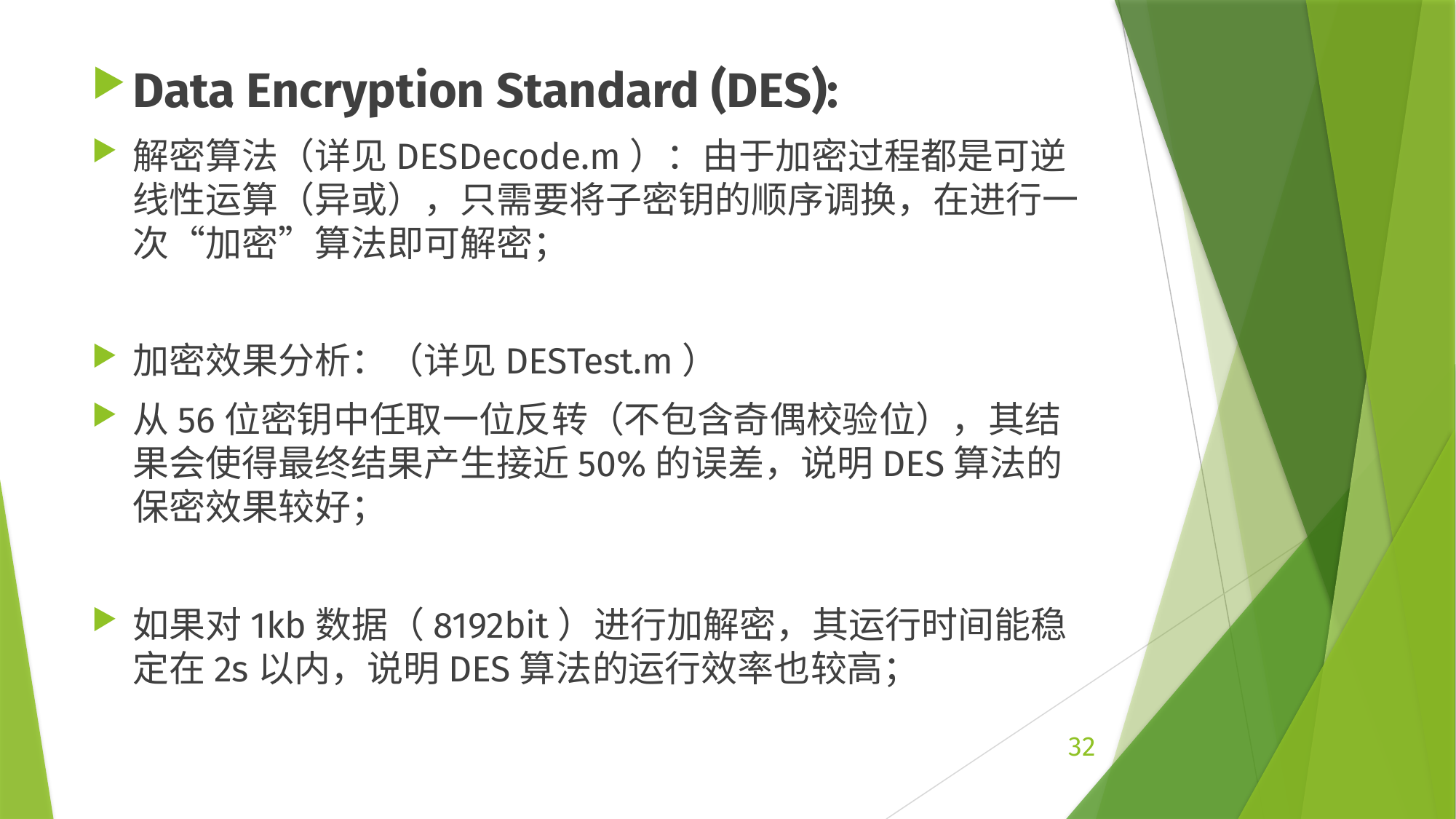

Data Encryption Standard (DES):
解密算法（详见DESDecode.m）：由于加密过程都是可逆线性运算（异或），只需要将子密钥的顺序调换，在进行一次“加密”算法即可解密；

加密效果分析：（详见DESTest.m）
从56位密钥中任取一位反转（不包含奇偶校验位），其结果会使得最终结果产生接近50%的误差，说明DES算法的保密效果较好；

如果对1kb数据（8192bit）进行加解密，其运行时间能稳定在2s以内，说明DES算法的运行效率也较高；

32